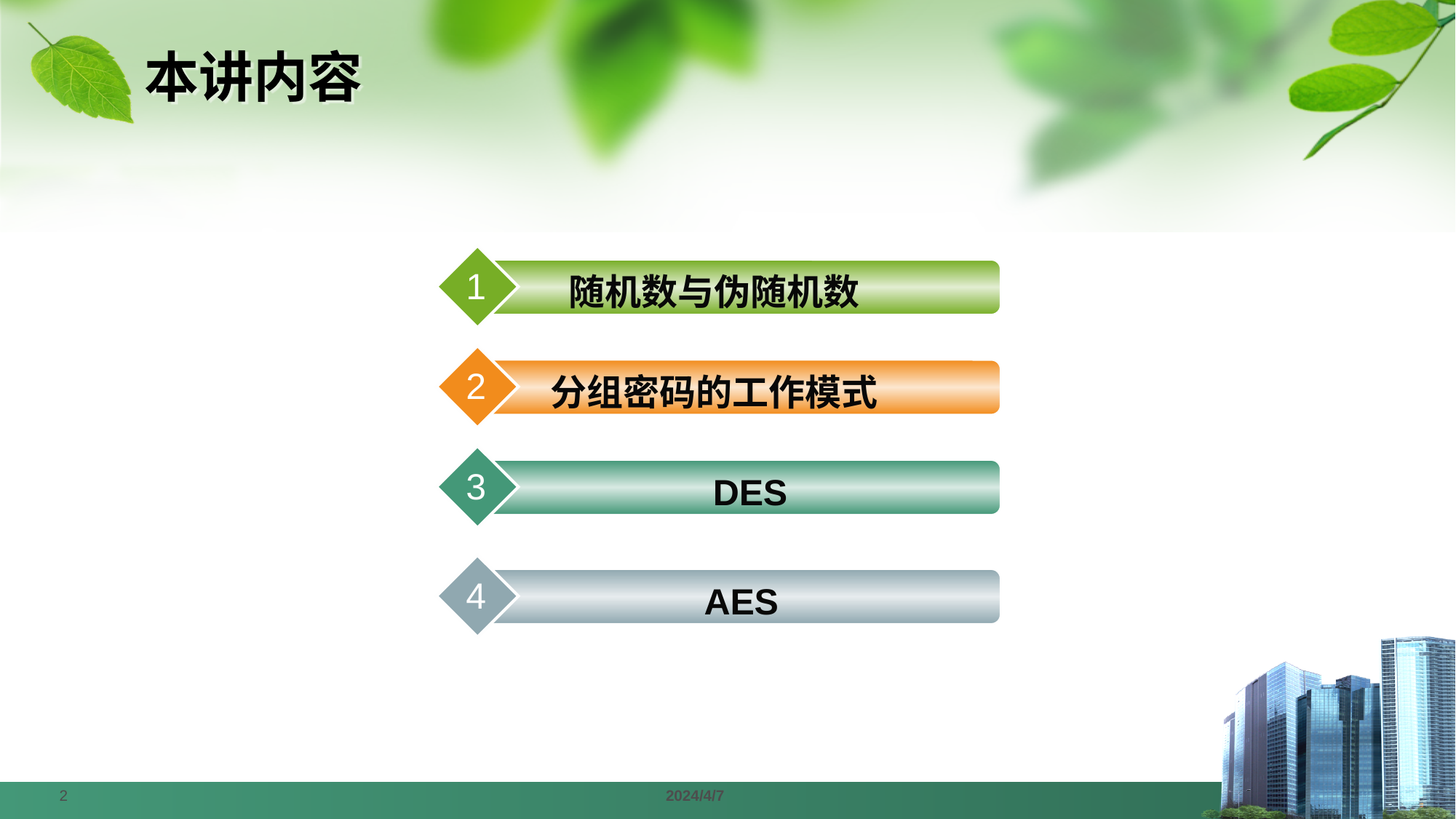

# 本讲内容

1

随机数与伪随机数

2

分组密码的工作模式

3

DES

4

AES
2
2024/4/7